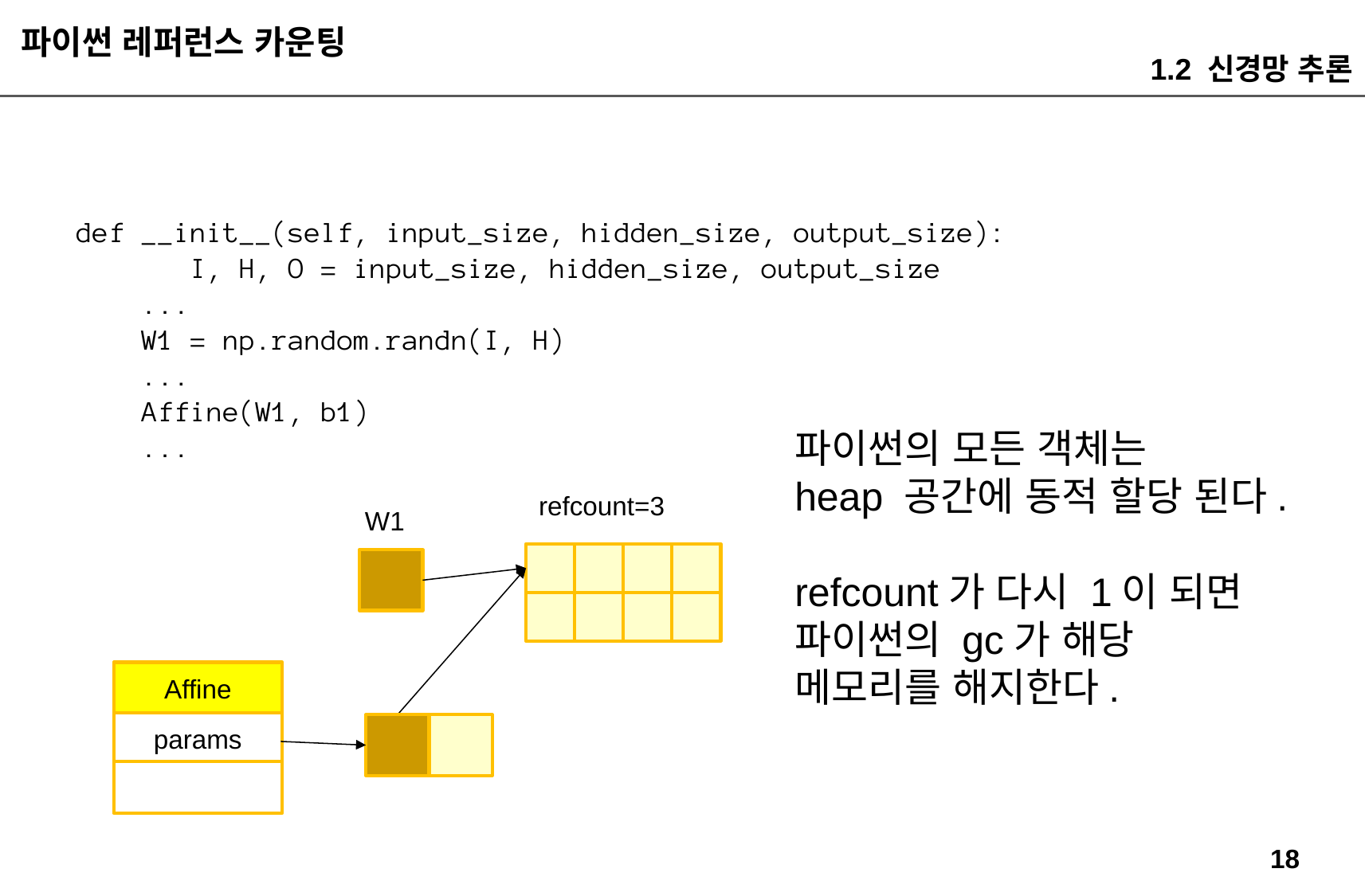

파이썬 레퍼런스 카운팅
1.2 신경망 추론
 def __init__(self, input_size, hidden_size, output_size):
        I, H, O = input_size, hidden_size, output_size
     ...
     W1 = np.random.randn(I, H)
     ...
     Affine(W1, b1)
     ...
파이썬의 모든 객체는
heap 공간에 동적 할당 된다.

refcount가 다시 1이 되면
파이썬의 gc가 해당
메모리를 해지한다.
refcount=3
W1

Affine
params